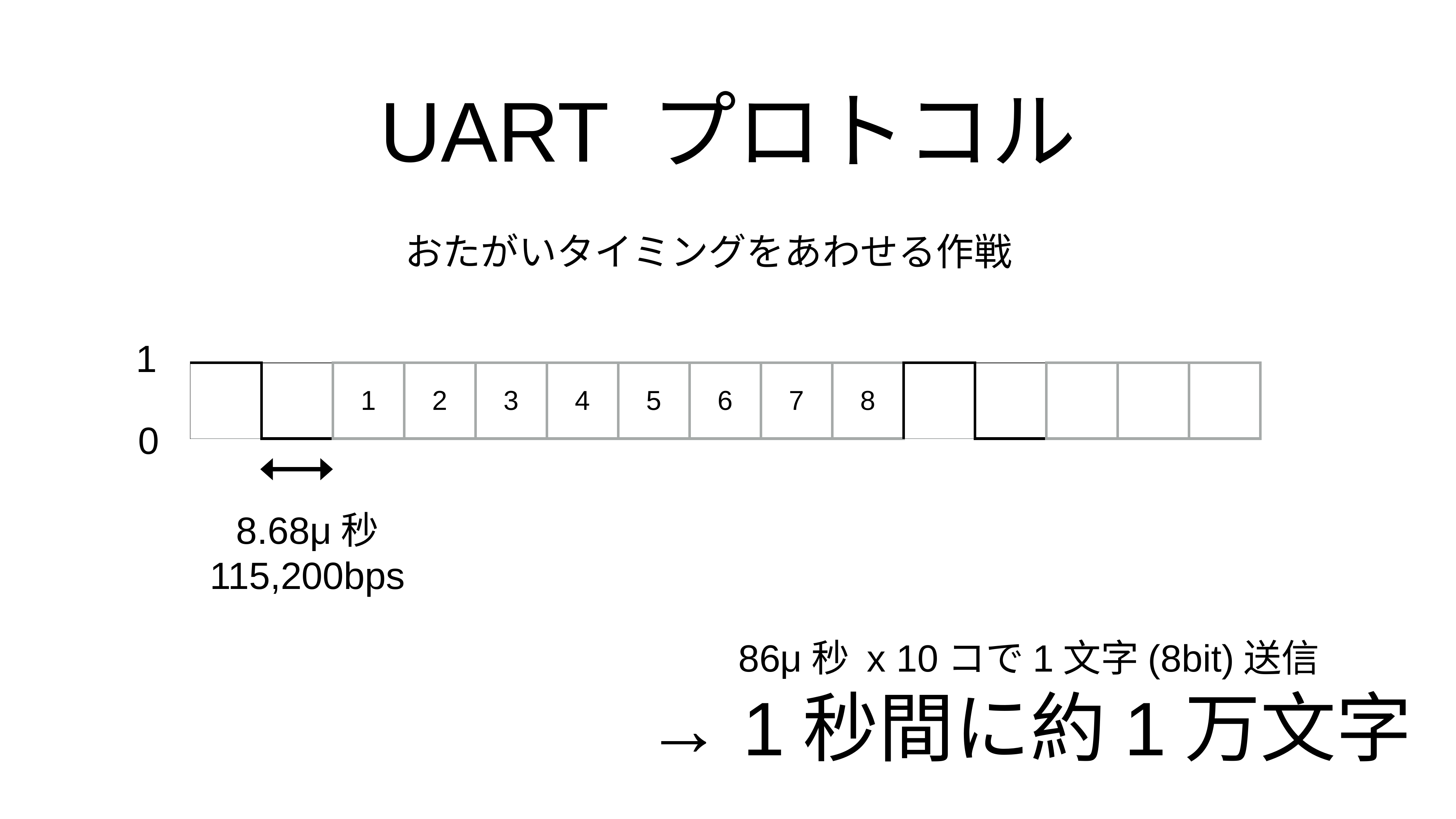

# UART プロトコル
おたがいタイミングをあわせる作戦
1
|  |  | 1 | 2 | 3 | 4 | 5 | 6 | 7 | 8 |  |  |  |  |  |
| --- | --- | --- | --- | --- | --- | --- | --- | --- | --- | --- | --- | --- | --- | --- |
0

8.68μ秒
115,200bps
86μ秒 x 10コで1文字(8bit)送信
→ 1秒間に約1万文字